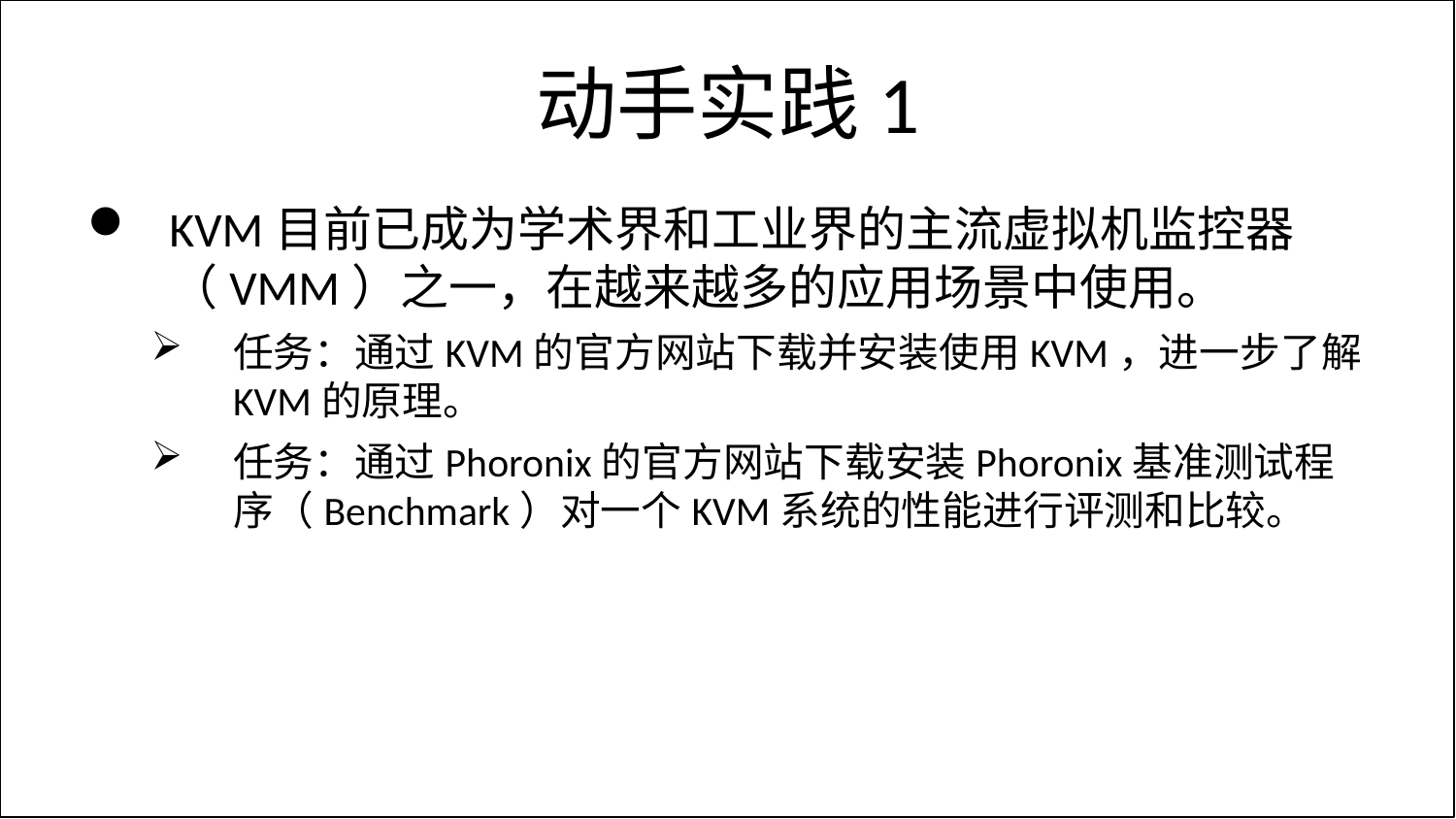

# 动手实践1
KVM目前已成为学术界和工业界的主流虚拟机监控器（VMM）之一，在越来越多的应用场景中使用。
任务：通过KVM的官方网站下载并安装使用KVM，进一步了解KVM的原理。
任务：通过Phoronix的官方网站下载安装Phoronix基准测试程序（Benchmark）对一个KVM系统的性能进行评测和比较。